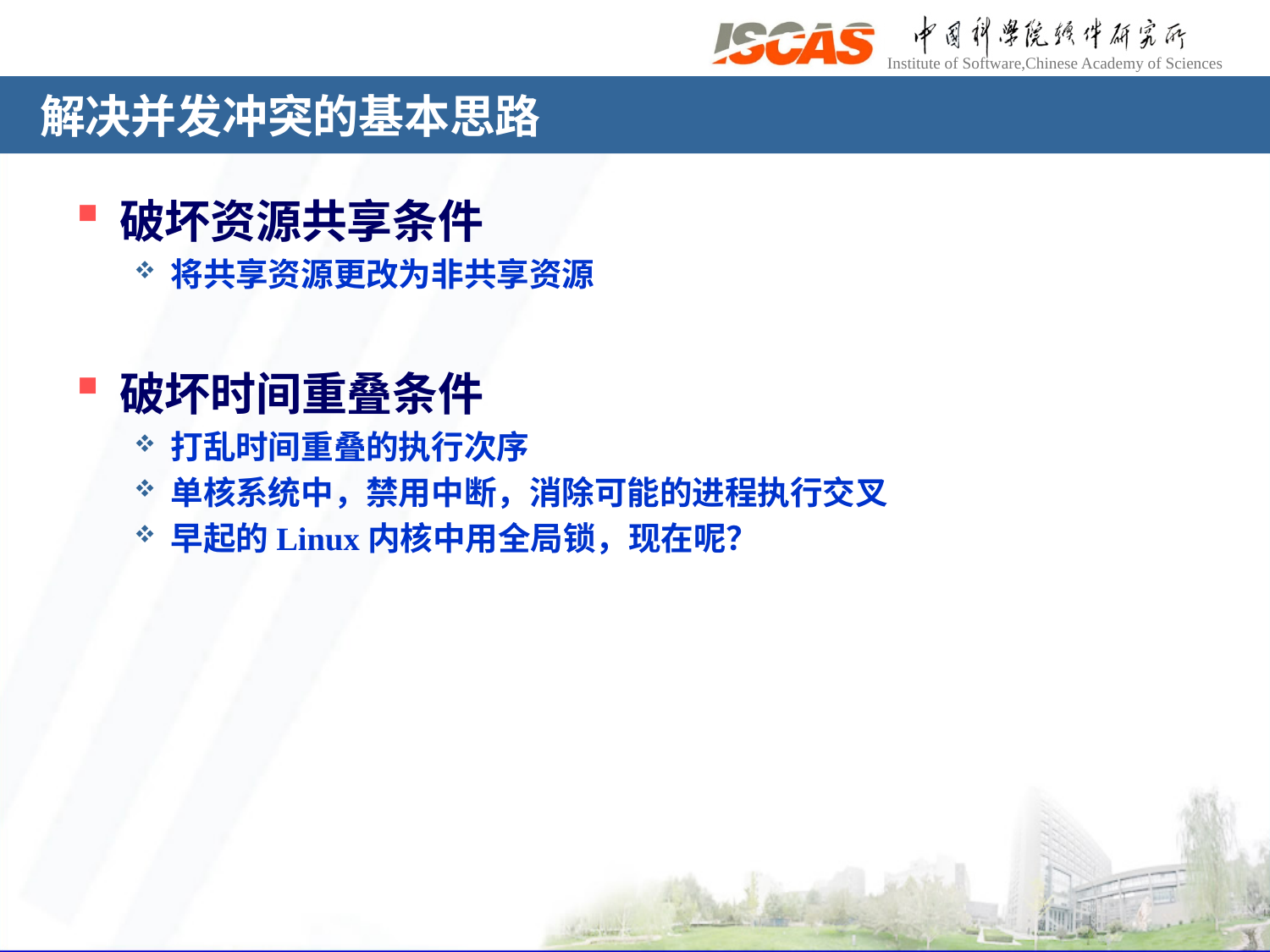

# 解决并发冲突的基本思路
破坏资源共享条件
将共享资源更改为非共享资源

破坏时间重叠条件
打乱时间重叠的执行次序
单核系统中，禁用中断，消除可能的进程执行交叉
早起的Linux内核中用全局锁，现在呢？